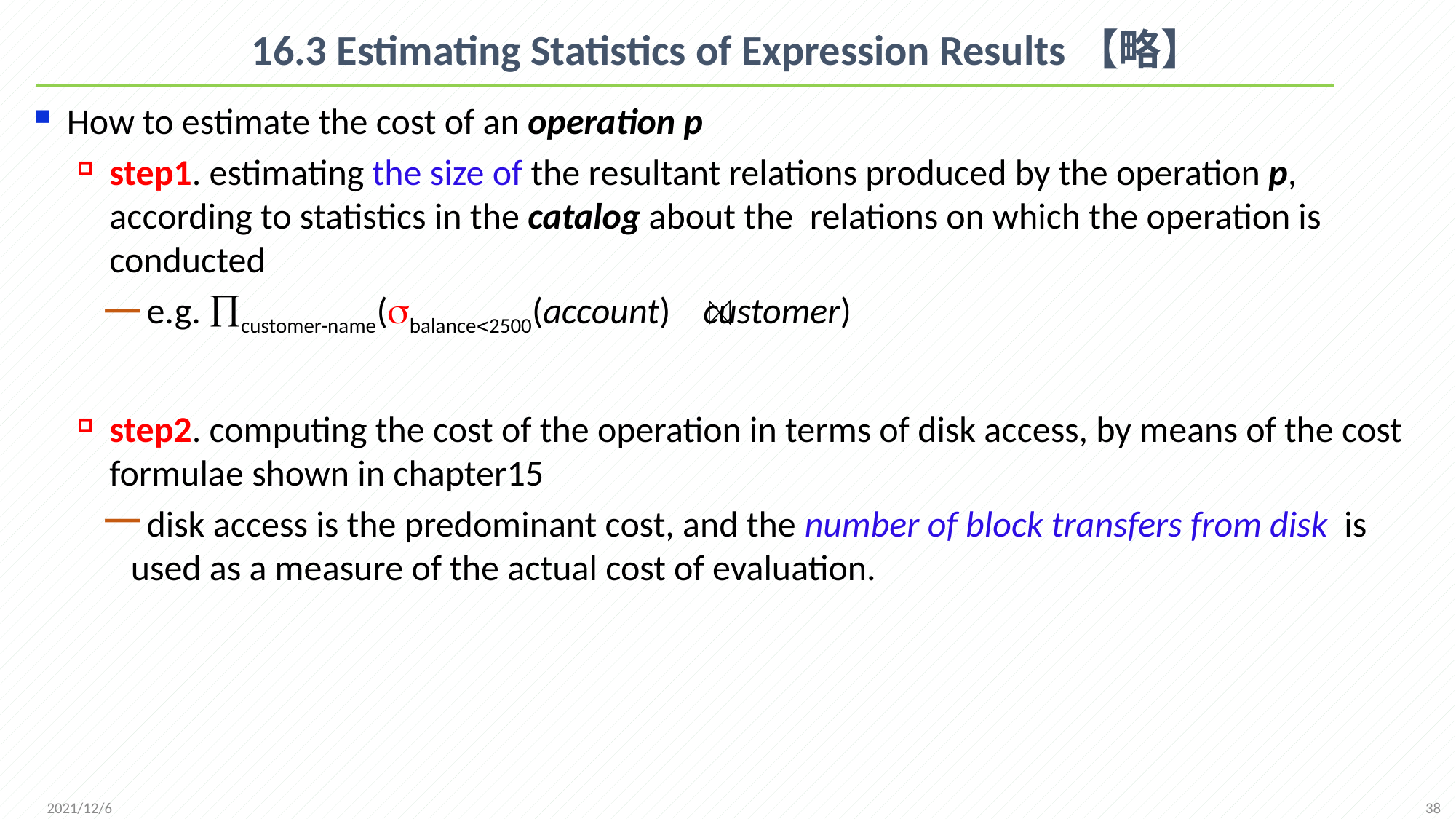

# 16.3 Estimating Statistics of Expression Results【略】
How to estimate the cost of an operation p
step1. estimating the size of the resultant relations produced by the operation p, according to statistics in the catalog about the  relations on which the operation is conducted
e.g. ∏customer-name(σbalance<2500(account)    customer)

step2. computing the cost of the operation in terms of disk access, by means of the cost formulae shown in chapter15
disk access is the predominant cost, and the number of block transfers from disk  is used as a measure of the actual cost of evaluation.

38
2021/12/6